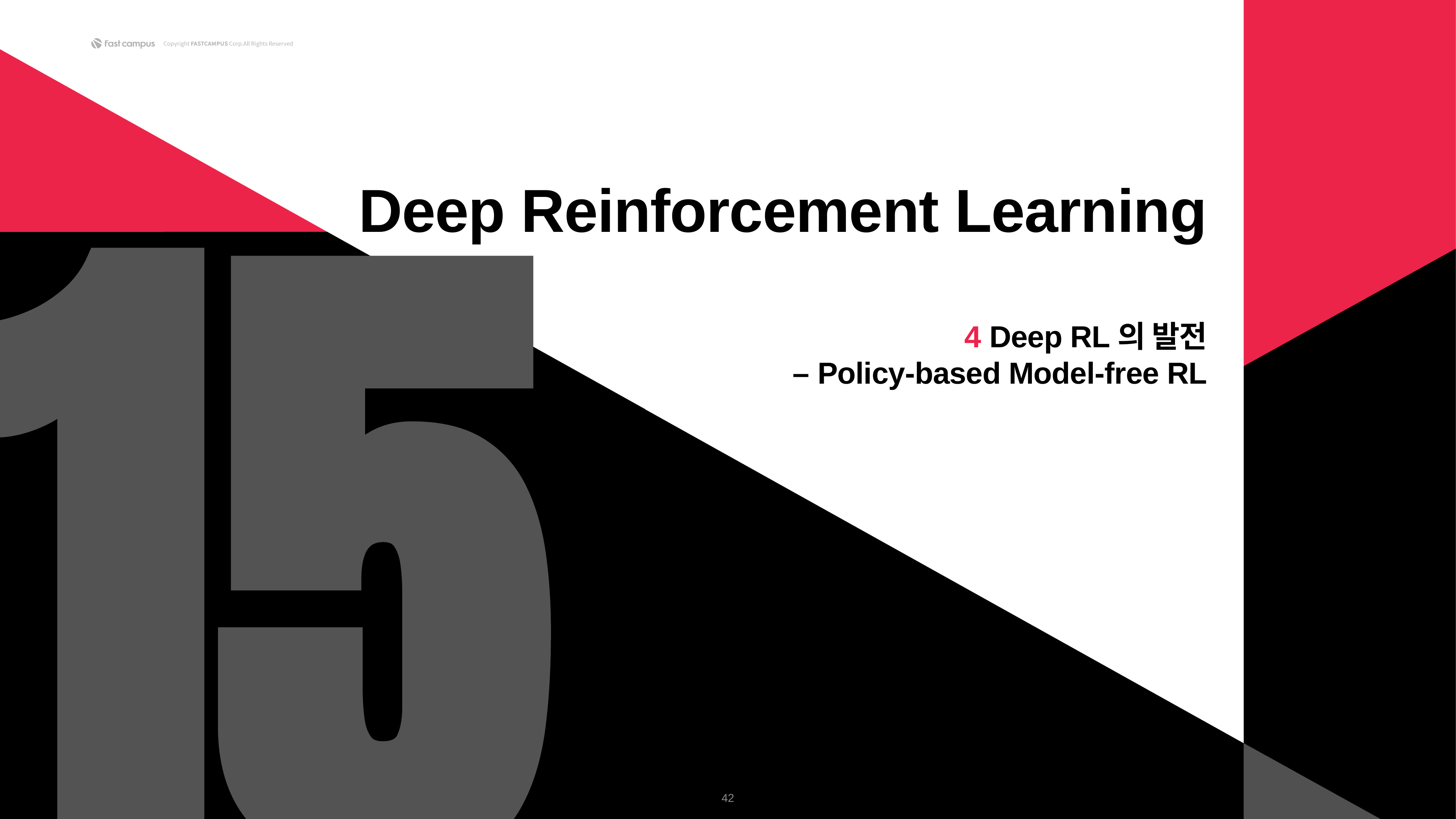

1
5
Deep Reinforcement Learning

4 Deep RL의 발전
– Policy-based Model-free RL

42